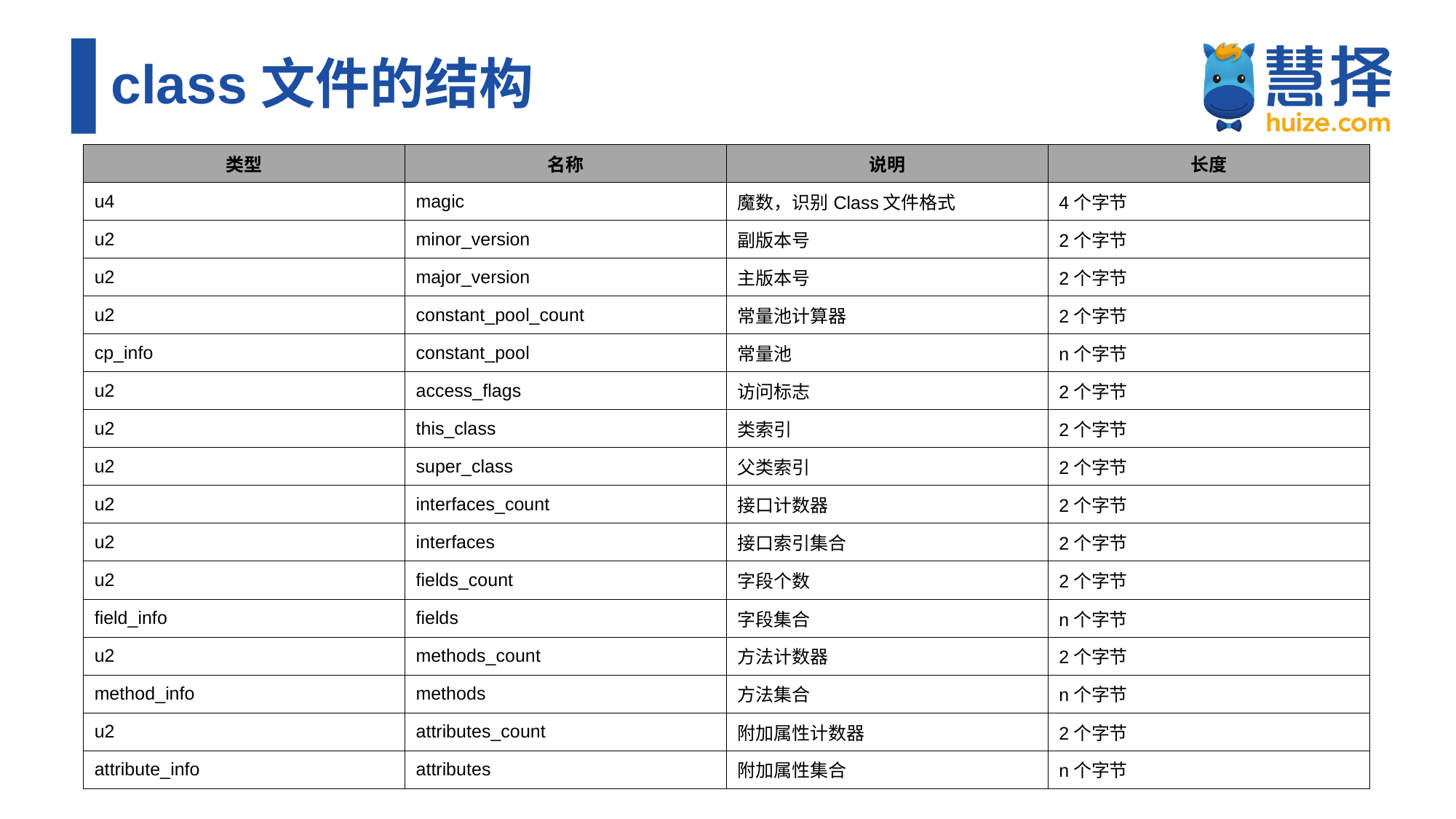

# class文件的结构
| 类型 | 名称 | 说明 | 长度 |
| --- | --- | --- | --- |
| u4 | magic | 魔数，识别Class文件格式 | 4个字节 |
| u2 | minor\_version | 副版本号 | 2个字节 |
| u2 | major\_version | 主版本号 | 2个字节 |
| u2 | constant\_pool\_count | 常量池计算器 | 2个字节 |
| cp\_info | constant\_pool | 常量池 | n个字节 |
| u2 | access\_flags | 访问标志 | 2个字节 |
| u2 | this\_class | 类索引 | 2个字节 |
| u2 | super\_class | 父类索引 | 2个字节 |
| u2 | interfaces\_count | 接口计数器 | 2个字节 |
| u2 | interfaces | 接口索引集合 | 2个字节 |
| u2 | fields\_count | 字段个数 | 2个字节 |
| field\_info | fields | 字段集合 | n个字节 |
| u2 | methods\_count | 方法计数器 | 2个字节 |
| method\_info | methods | 方法集合 | n个字节 |
| u2 | attributes\_count | 附加属性计数器 | 2个字节 |
| attribute\_info | attributes | 附加属性集合 | n个字节 |